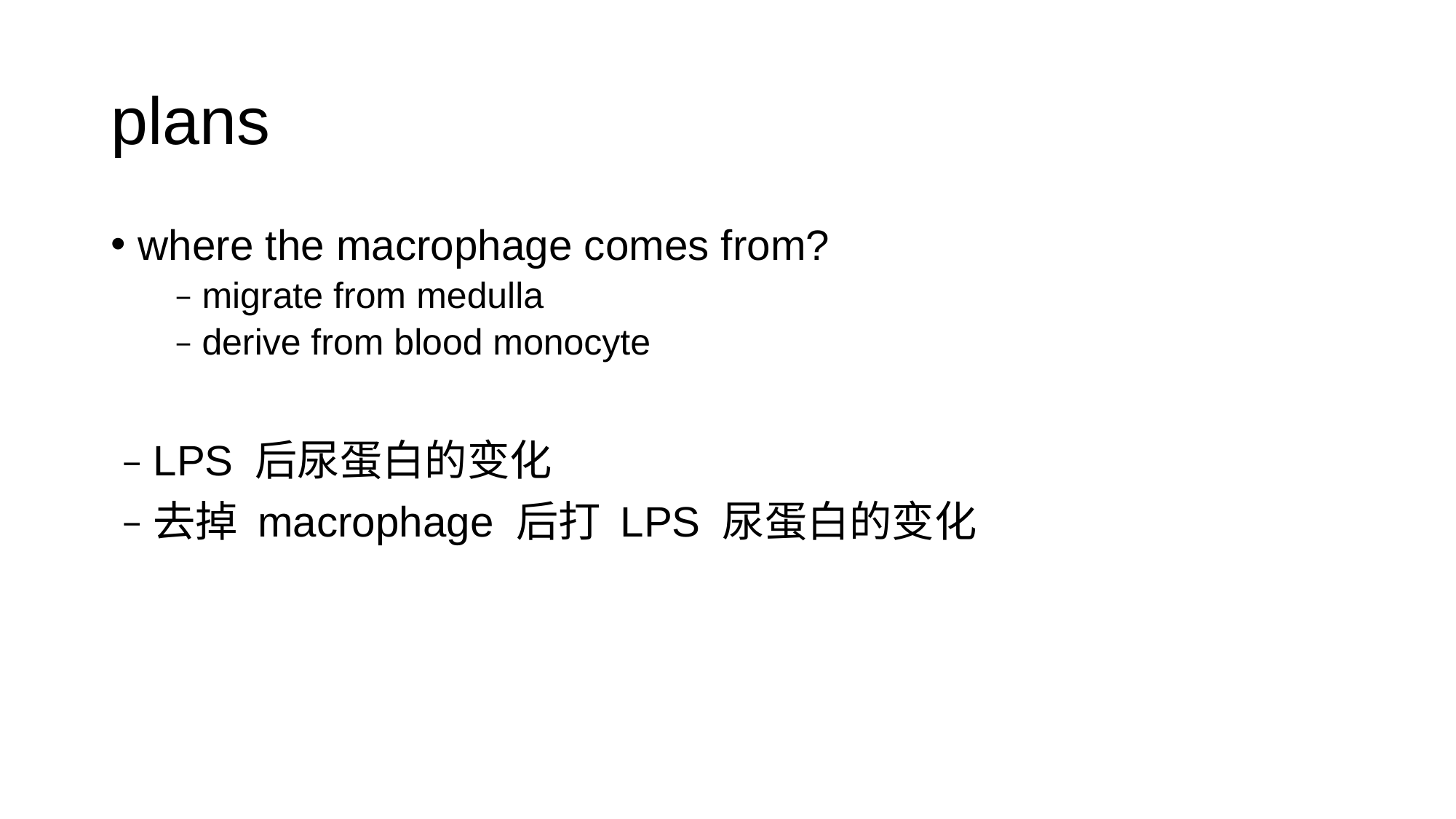

# plans
where the macrophage comes from?
migrate from medulla
derive from blood monocyte

LPS 后尿蛋白的变化
去掉 macrophage 后打 LPS 尿蛋白的变化